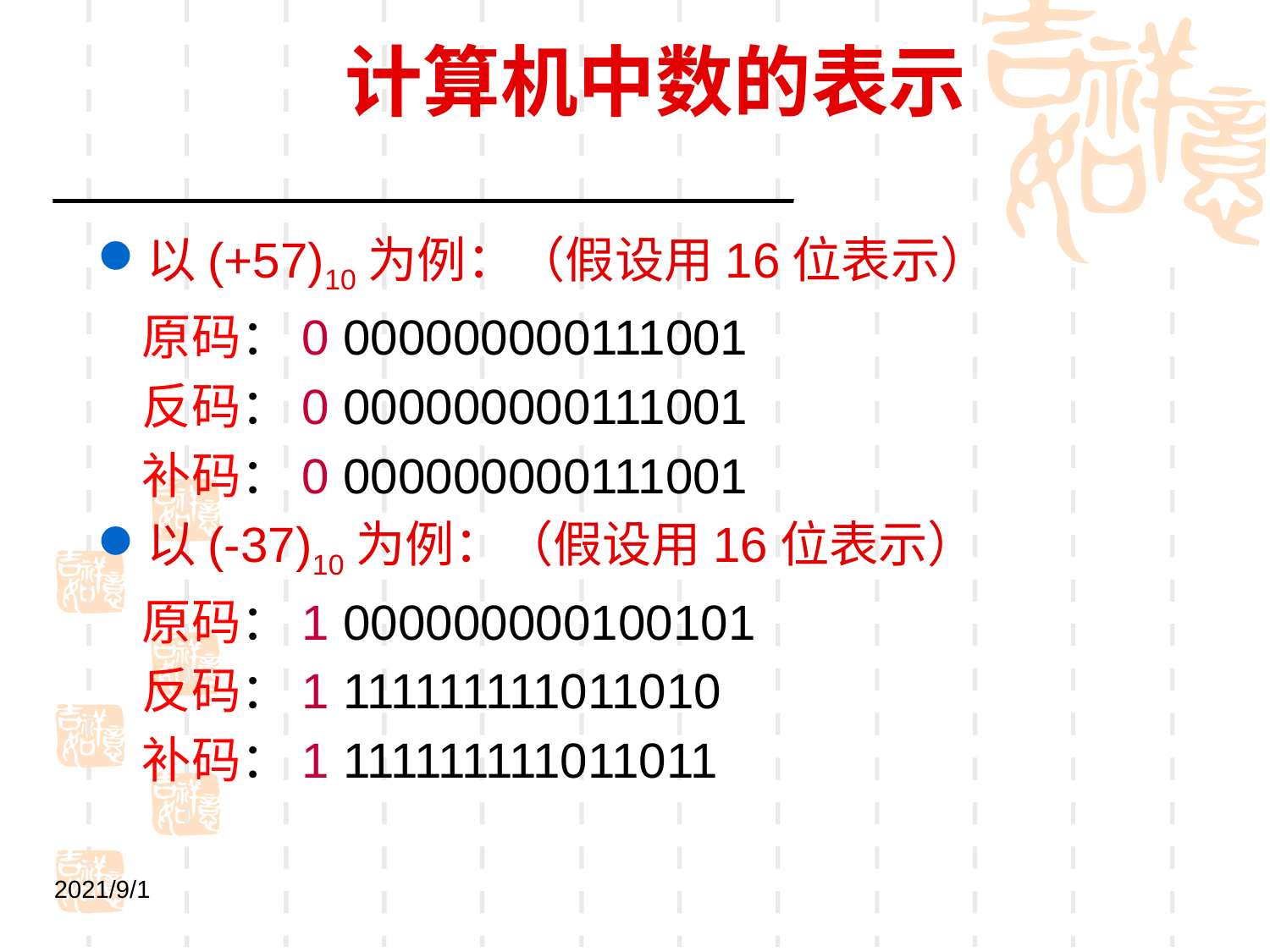

# 计算机中数的表示

以(+57)10为例：（假设用16位表示）
   原码：0 000000000111001
   反码：0 000000000111001
   补码：0 000000000111001
以(-37)10为例：（假设用16位表示）
   原码：1 000000000100101
   反码：1 111111111011010
   补码：1 111111111011011
2021/9/1